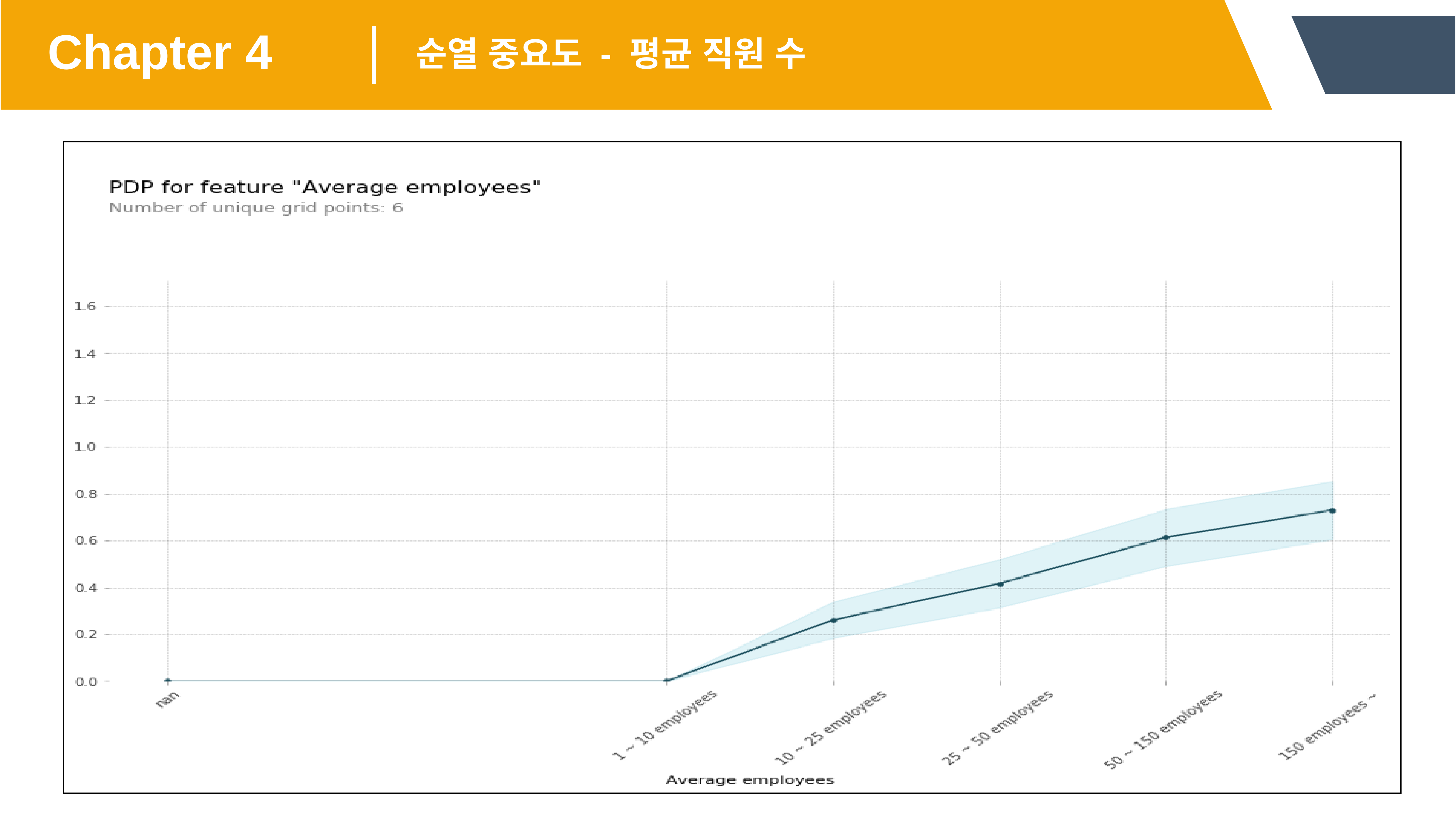

Chapter 4

순열 중요도 - 평균 직원 수